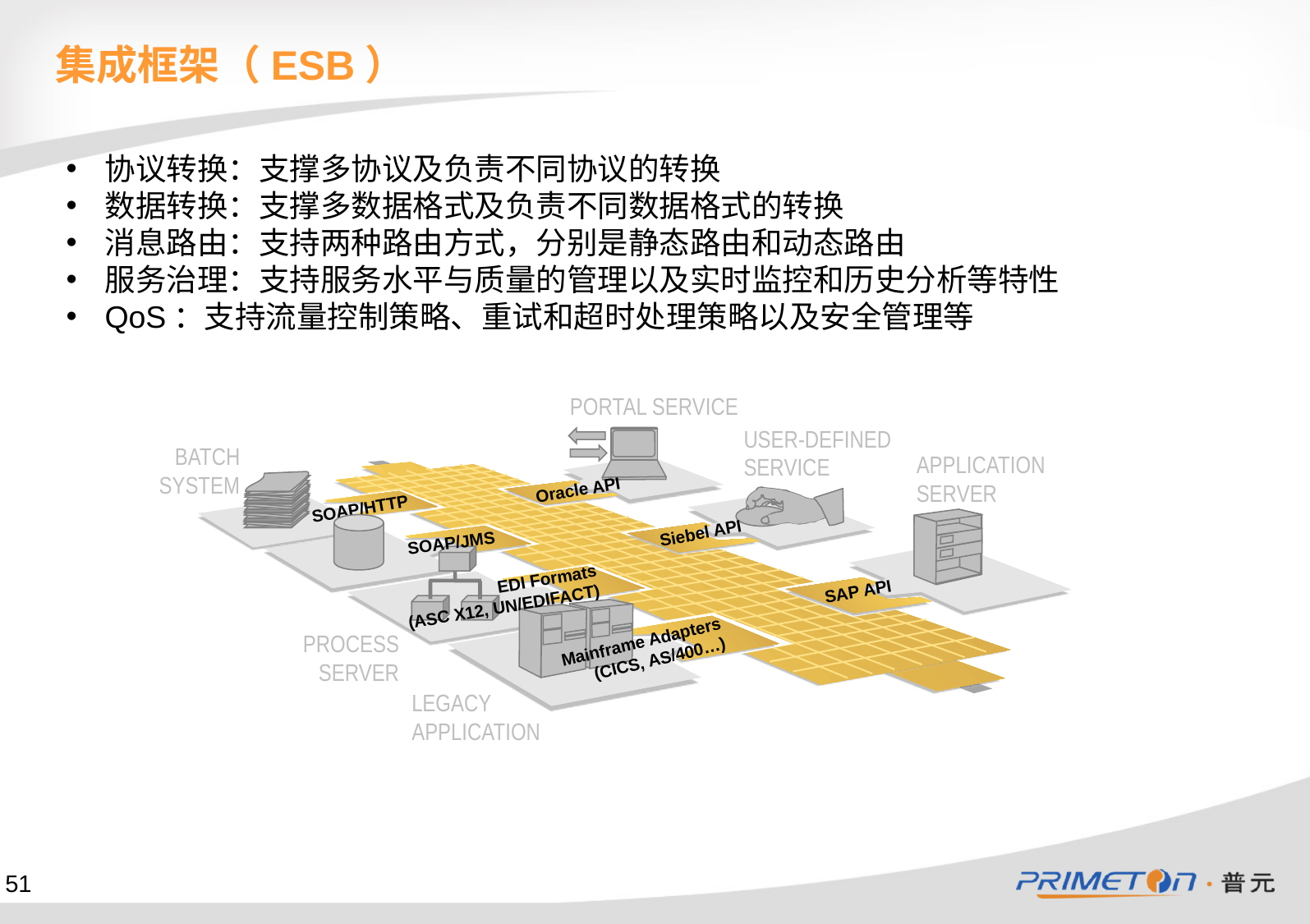

集成框架（ESB）
协议转换：支撑多协议及负责不同协议的转换
数据转换：支撑多数据格式及负责不同数据格式的转换
消息路由：支持两种路由方式，分别是静态路由和动态路由
服务治理：支持服务水平与质量的管理以及实时监控和历史分析等特性
QoS：支持流量控制策略、重试和超时处理策略以及安全管理等
PORTAL SERVICE
USER-DEFINED SERVICE

BATCH SYSTEM
APPLICATION SERVER

Oracle API

SOAP/HTTP

Siebel API

SOAP/JMS

SAP API
EDI Formats
 (ASC X12, UN/EDIFACT)

PROCESS SERVER
Mainframe Adapters (CICS, AS/400…)

LEGACY APPLICATION
51